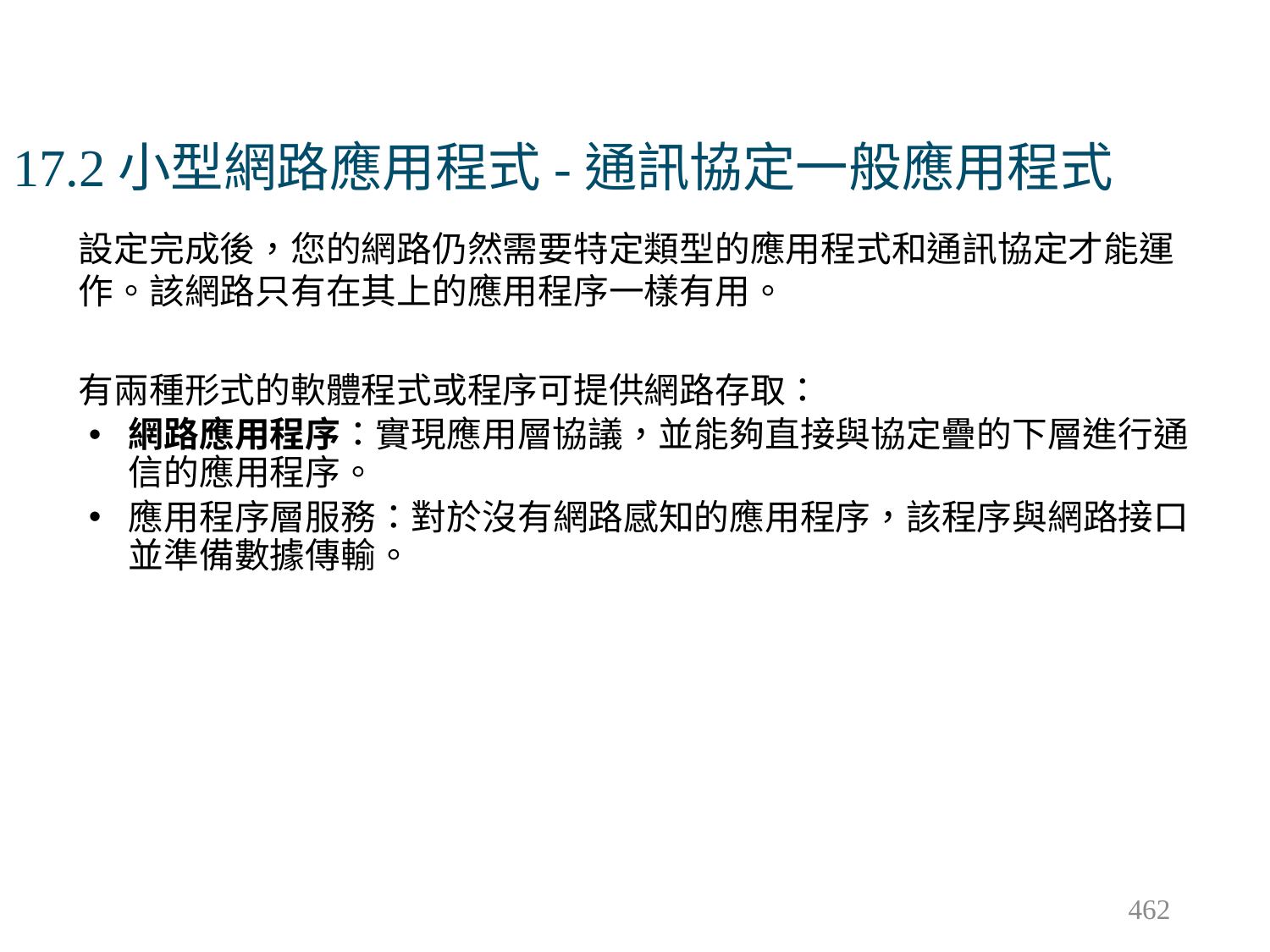

# 17.2小型網路應用程式-通訊協定一般應用程式
設定完成後，您的網路仍然需要特定類型的應用程式和通訊協定才能運作。該網路只有在其上的應用程序一樣有用。

有兩種形式的軟體程式或程序可提供網路存取：
網路應用程序：實現應用層協議，並能夠直接與協定疊的下層進行通信的應用程序。
應用程序層服務：對於沒有網路感知的應用程序，該程序與網路接口並準備數據傳輸。

462